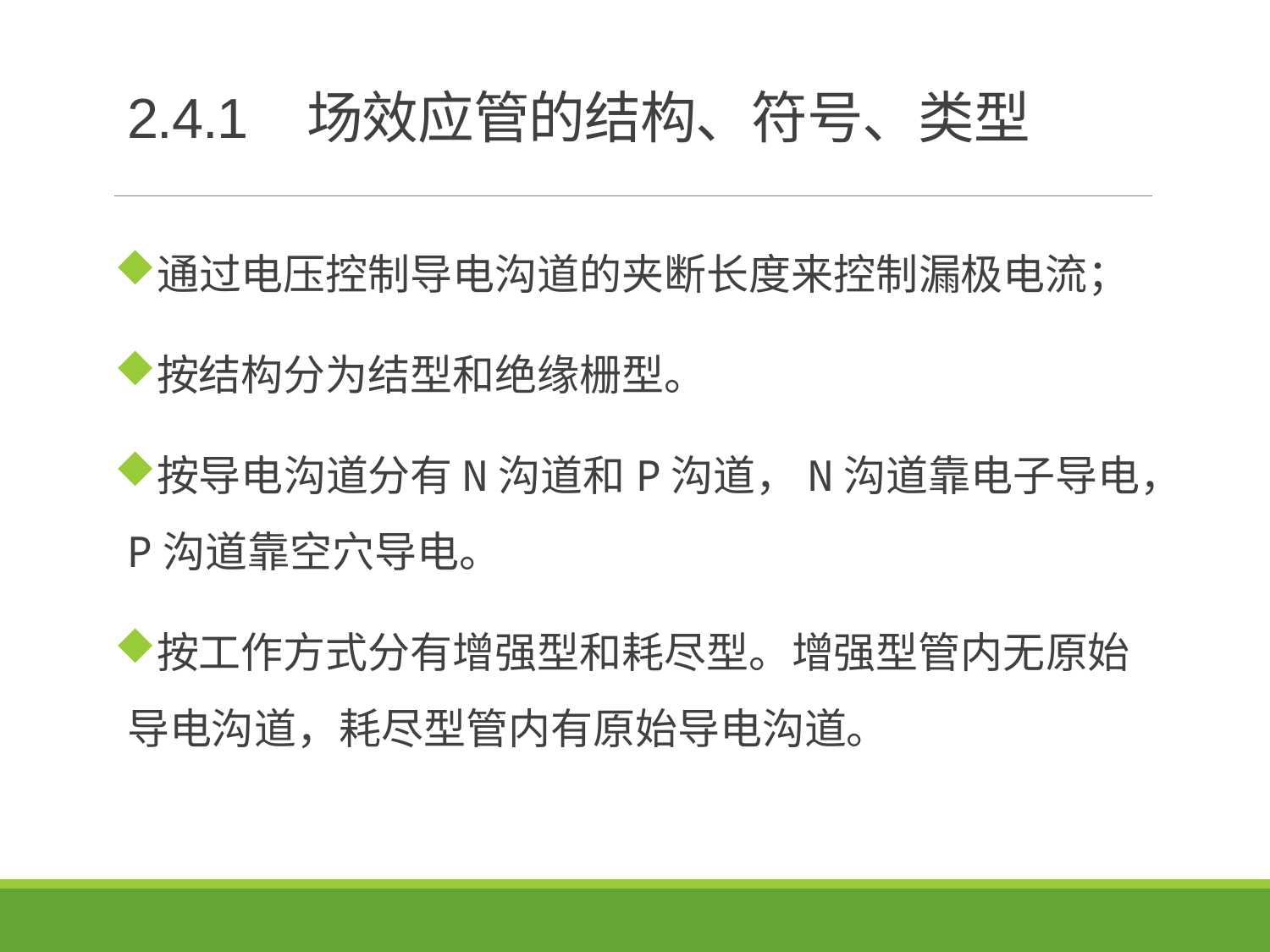

# 2.4.1   场效应管的结构、符号、类型
通过电压控制导电沟道的夹断长度来控制漏极电流；
按结构分为结型和绝缘栅型。
按导电沟道分有N沟道和P沟道，N沟道靠电子导电，P沟道靠空穴导电。
按工作方式分有增强型和耗尽型。增强型管内无原始导电沟道，耗尽型管内有原始导电沟道。